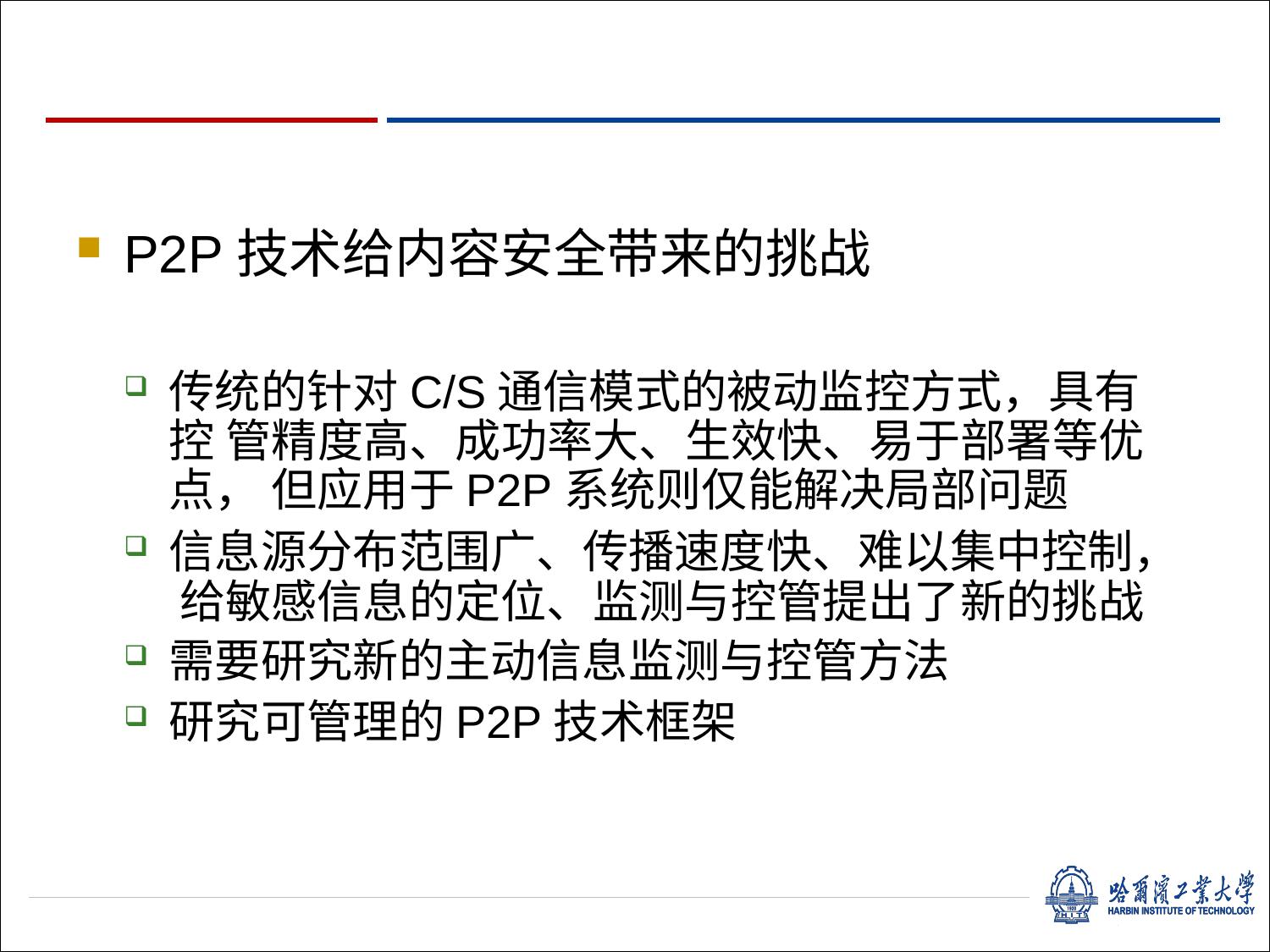

60

P2P技术给内容安全带来的挑战

传统的针对C/S通信模式的被动监控方式，具有控 管精度高、成功率大、生效快、易于部署等优点， 但应用于P2P系统则仅能解决局部问题
信息源分布范围广、传播速度快、难以集中控制， 给敏感信息的定位、监测与控管提出了新的挑战
需要研究新的主动信息监测与控管方法
研究可管理的P2P技术框架